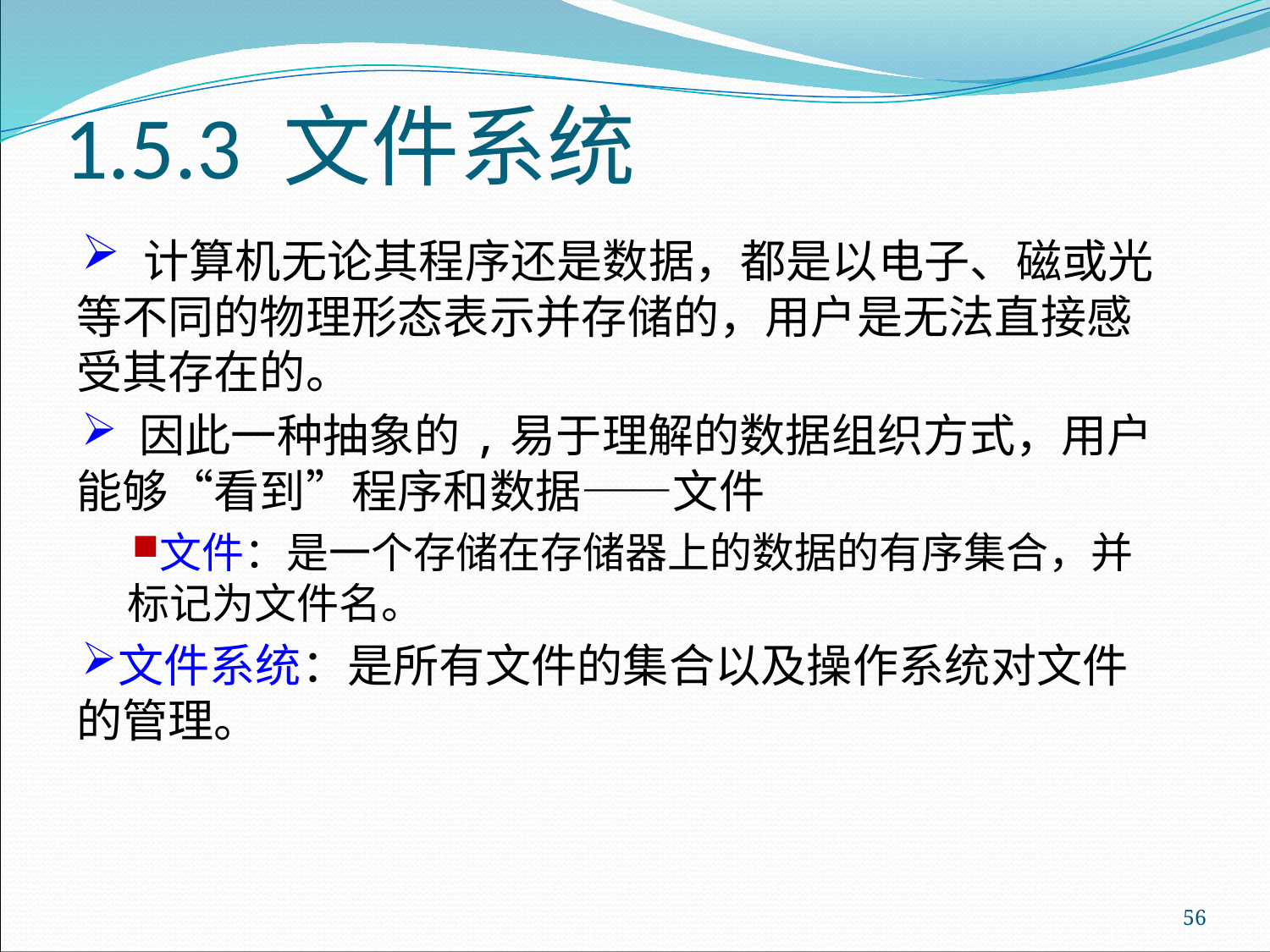

# 1.5.3 文件系统
 计算机无论其程序还是数据，都是以电子、磁或光等不同的物理形态表示并存储的，用户是无法直接感受其存在的。
 因此一种抽象的,易于理解的数据组织方式，用户能够“看到”程序和数据——文件
文件：是一个存储在存储器上的数据的有序集合，并标记为文件名。
文件系统：是所有文件的集合以及操作系统对文件的管理。
56